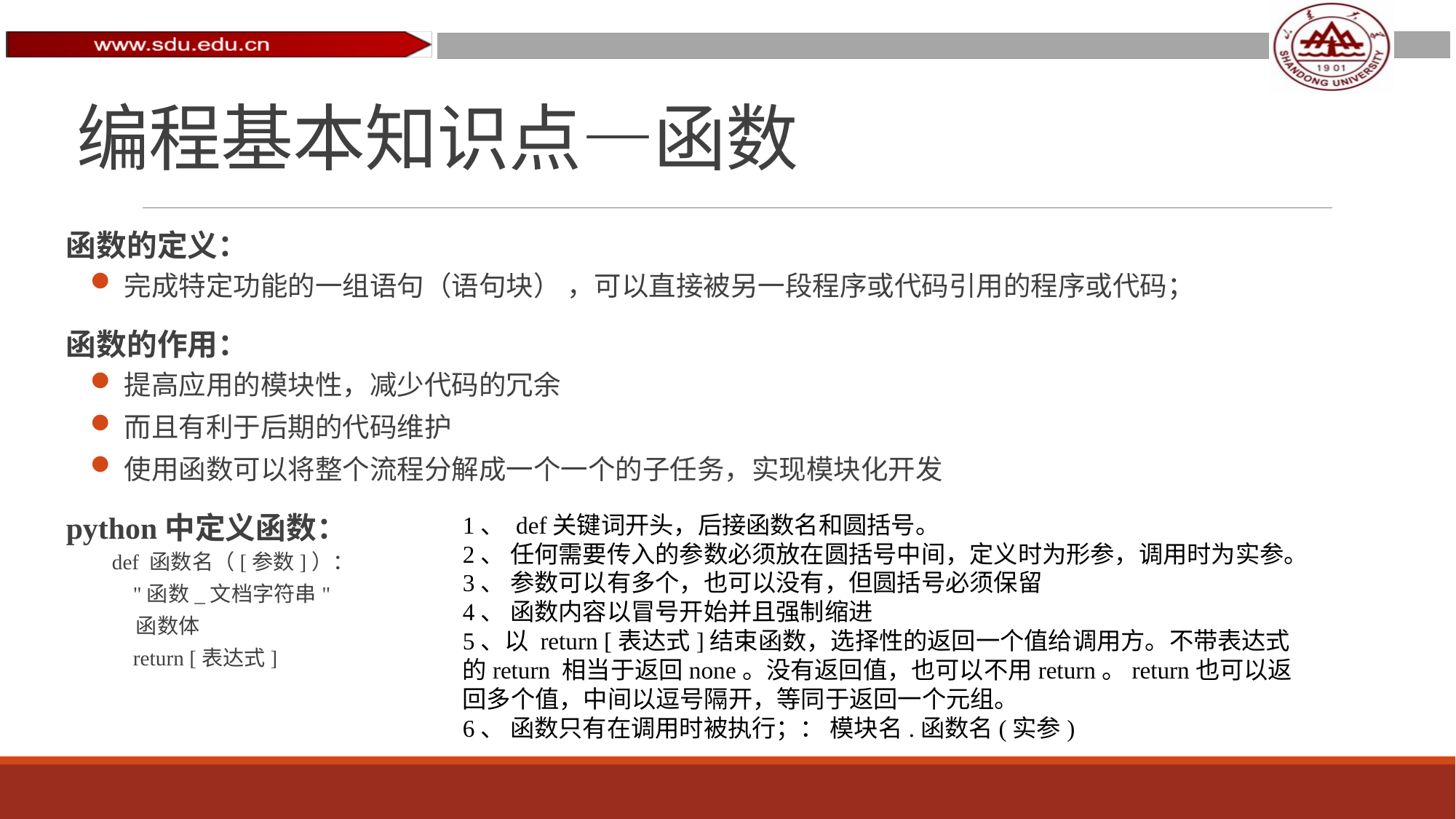

# 编程基本知识点—函数
函数的定义：
完成特定功能的一组语句（语句块） ，可以直接被另一段程序或代码引用的程序或代码；
函数的作用：
提高应用的模块性，减少代码的冗余
而且有利于后期的代码维护
使用函数可以将整个流程分解成一个一个的子任务，实现模块化开发
python中定义函数：
def 函数名（[参数]）：
    "函数_文档字符串"
    函数体
    return [表达式]
1、 def关键词开头，后接函数名和圆括号。
2、 任何需要传入的参数必须放在圆括号中间，定义时为形参，调用时为实参。
3、 参数可以有多个，也可以没有，但圆括号必须保留
4、 函数内容以冒号开始并且强制缩进
5、以 return [表达式]结束函数，选择性的返回一个值给调用方。不带表达式的return 相当于返回none。没有返回值，也可以不用return。return也可以返回多个值，中间以逗号隔开，等同于返回一个元组。
6、 函数只有在调用时被执行；： 模块名.函数名(实参)